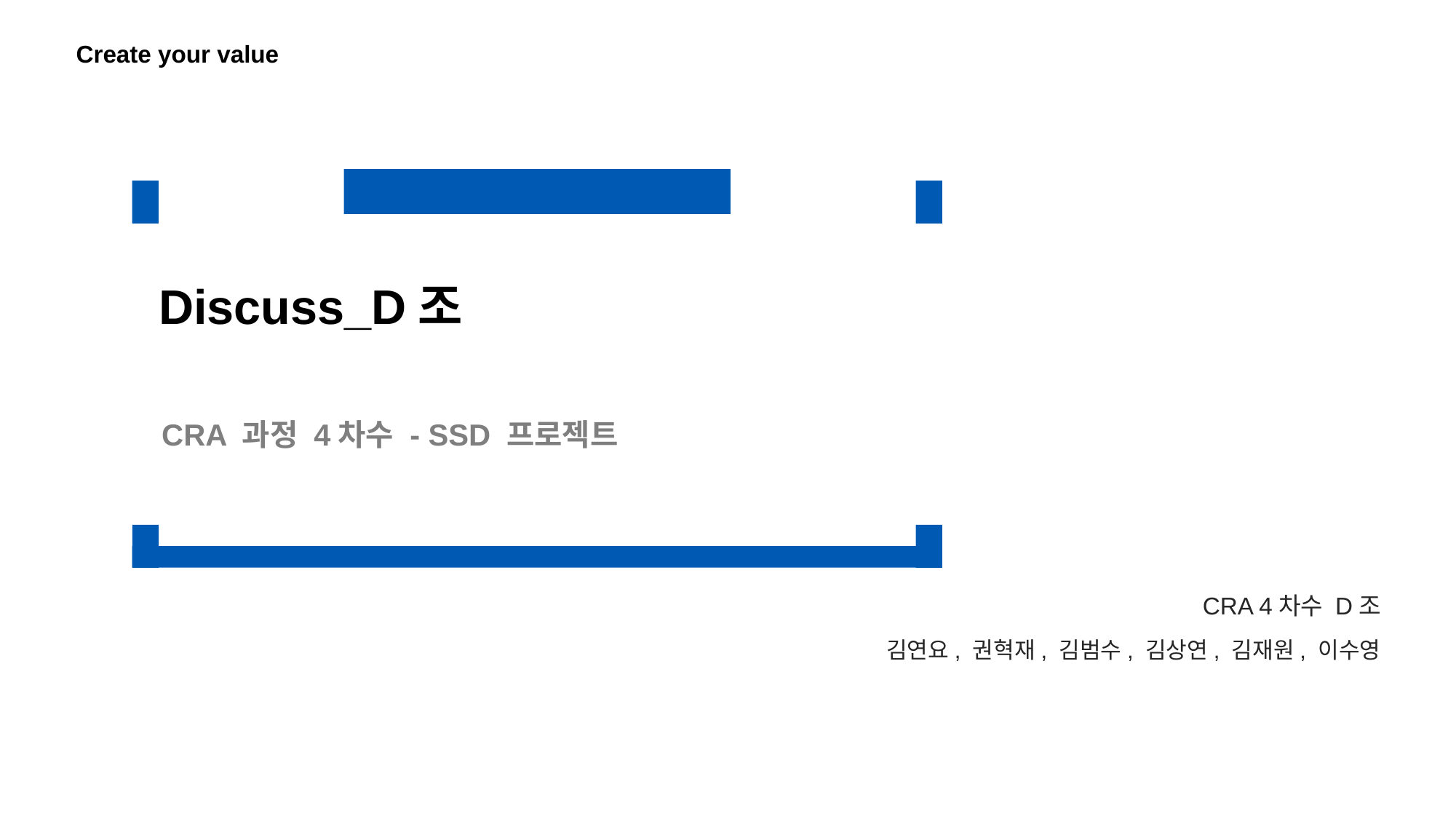

Discuss_D조
CRA 과정 4차수 - SSD 프로젝트
CRA 4차수 D조
김연요, 권혁재, 김범수, 김상연, 김재원, 이수영